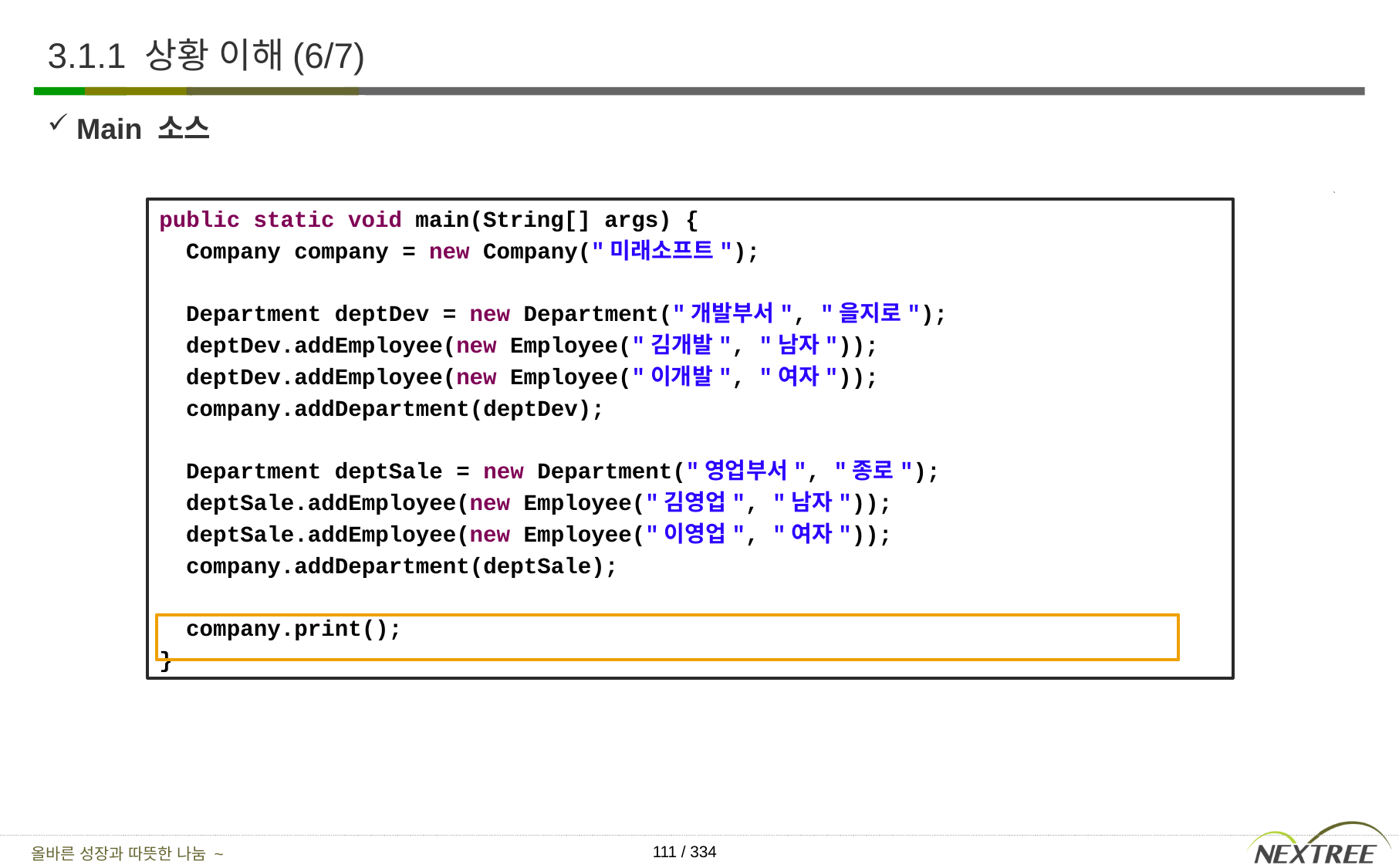

# 3.1.1 상황 이해(6/7)
Main 소스
public static void main(String[] args) {
  Company company = new Company("미래소프트");

  Department deptDev = new Department("개발부서", "을지로");
  deptDev.addEmployee(new Employee("김개발", "남자"));
  deptDev.addEmployee(new Employee("이개발", "여자"));
  company.addDepartment(deptDev);

  Department deptSale = new Department("영업부서", "종로");
  deptSale.addEmployee(new Employee("김영업", "남자"));
  deptSale.addEmployee(new Employee("이영업", "여자"));
  company.addDepartment(deptSale);

  company.print();
}